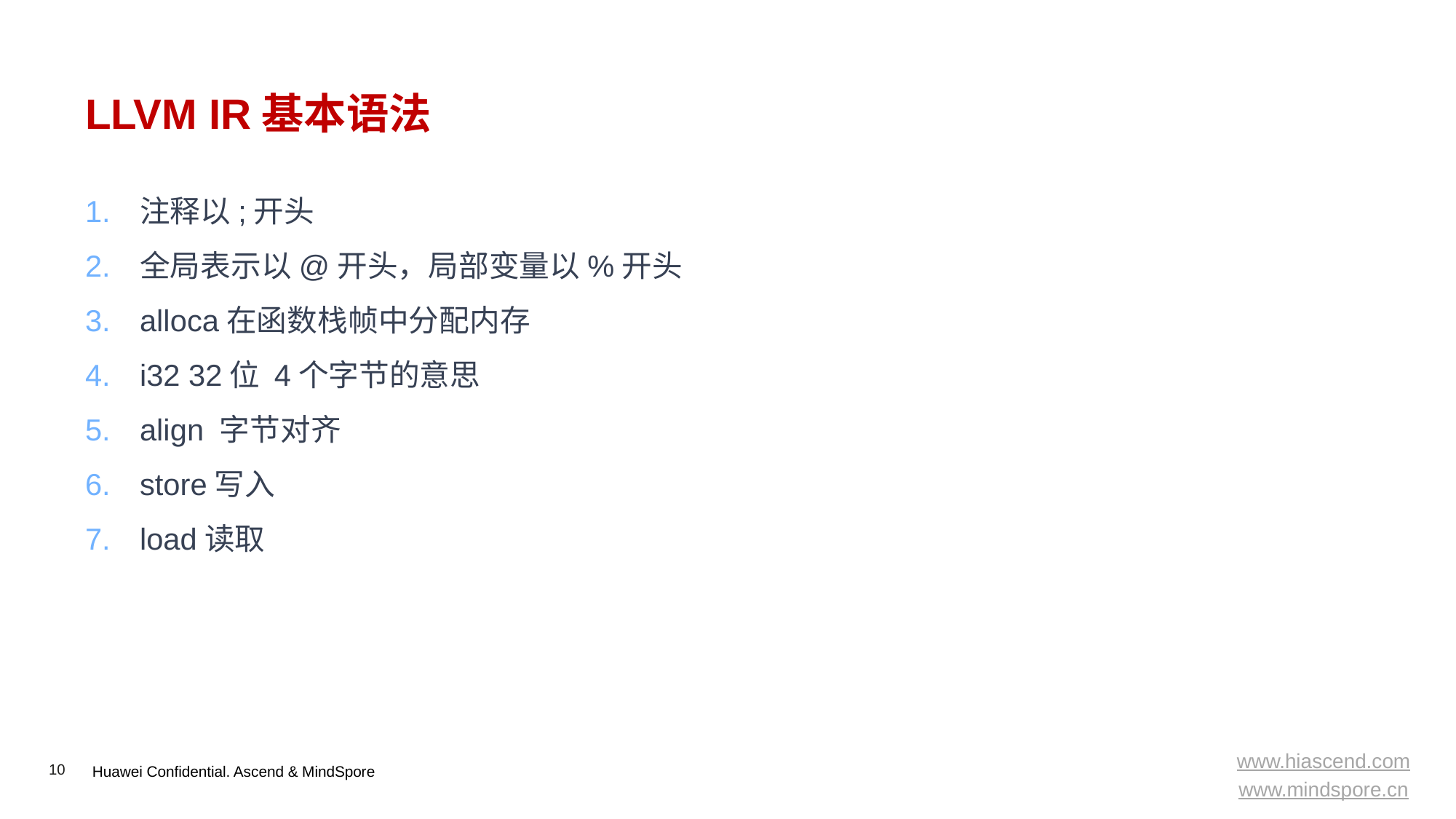

# LLVM IR基本语法
注释以;开头
全局表示以@开头，局部变量以%开头
alloca在函数栈帧中分配内存
i32 32位 4个字节的意思
align 字节对齐
store写入
load读取